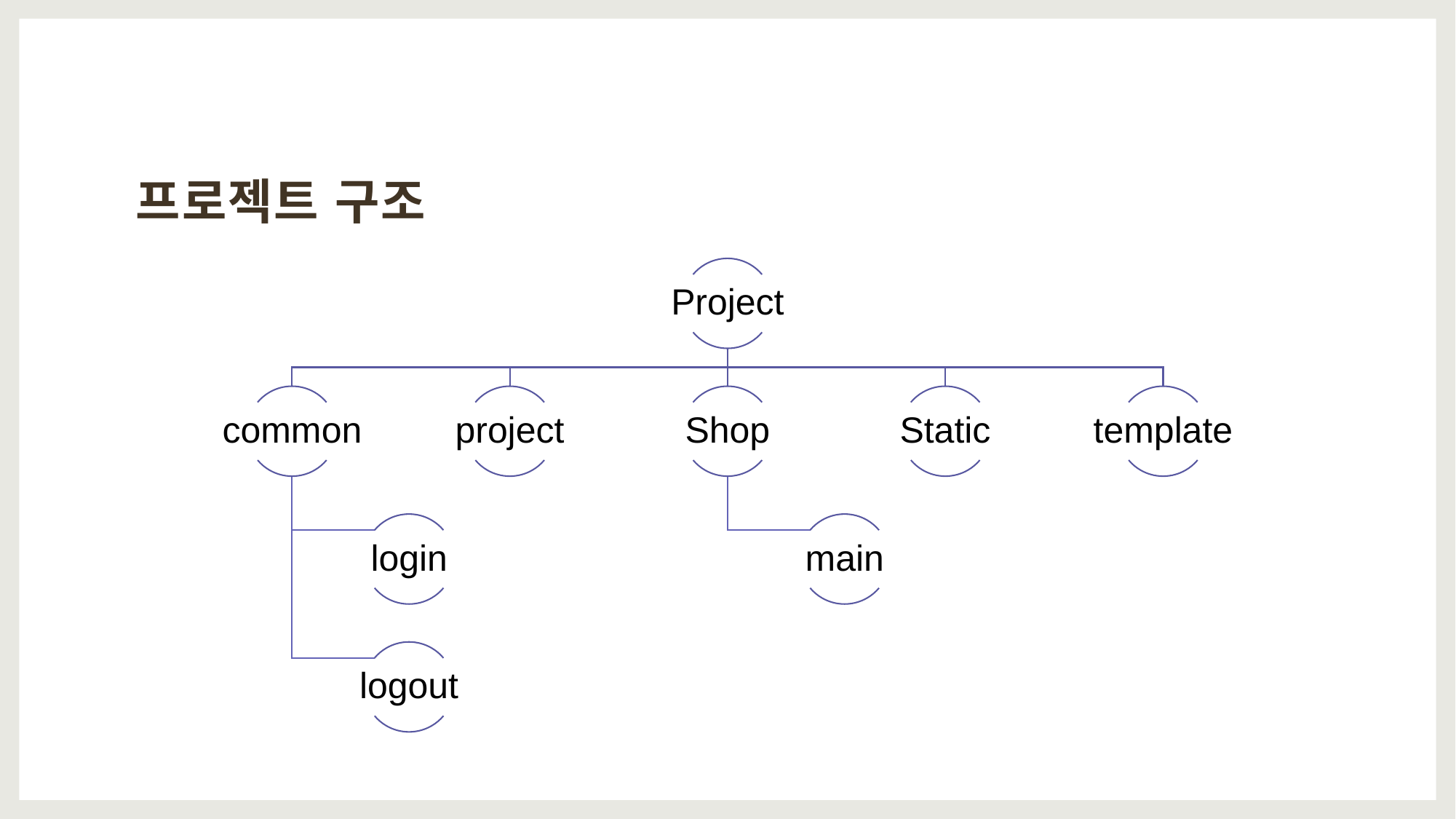

# 프로젝트 구조
Project
common
login
logout
project
Shop
main
Static
template